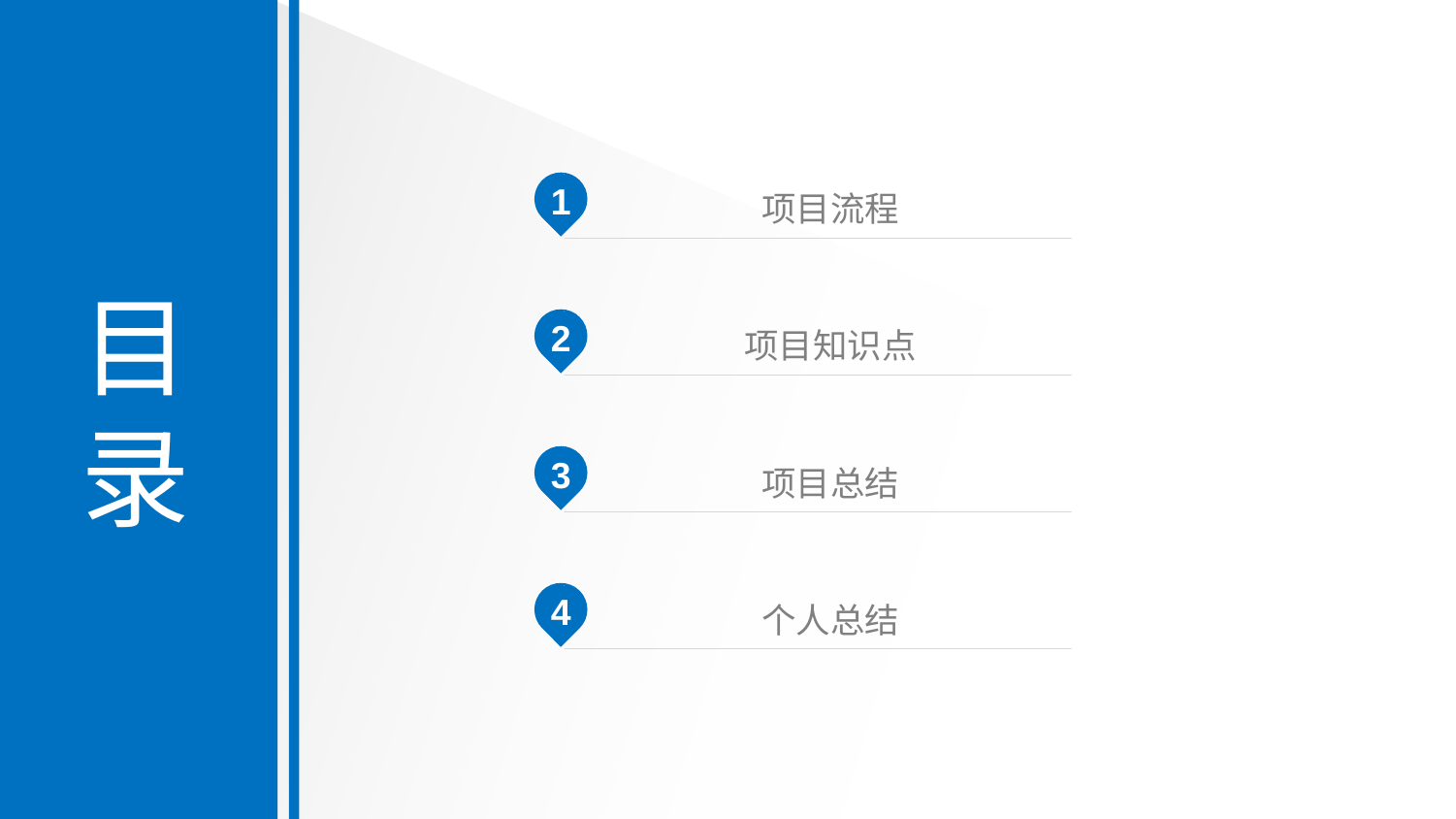

目
录
1
项目流程
2

项目知识点
3
项目总结
4
个人总结